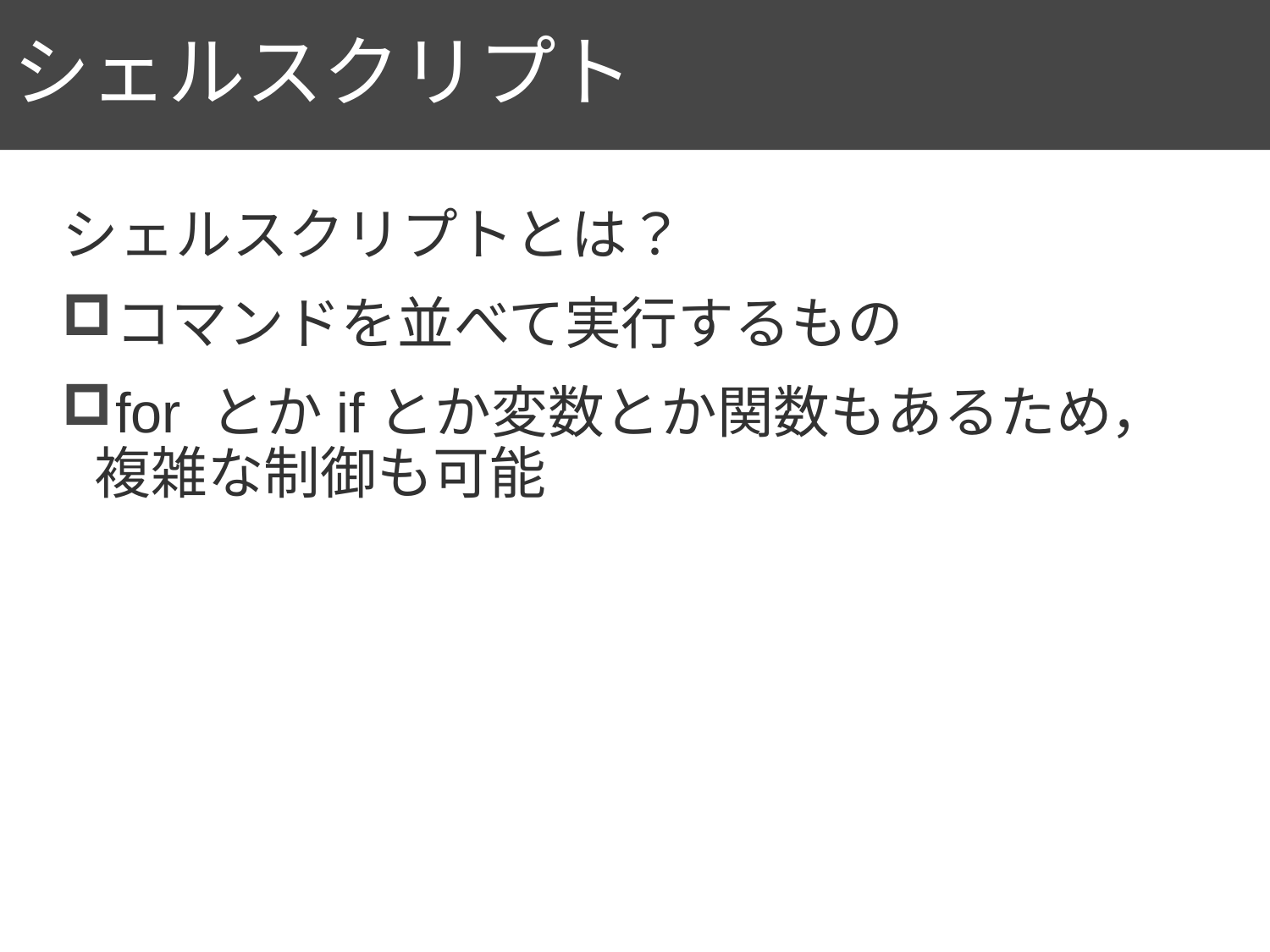

# シェルスクリプト
62
シェルスクリプトとは？
コマンドを並べて実行するもの
for とかifとか変数とか関数もあるため，複雑な制御も可能